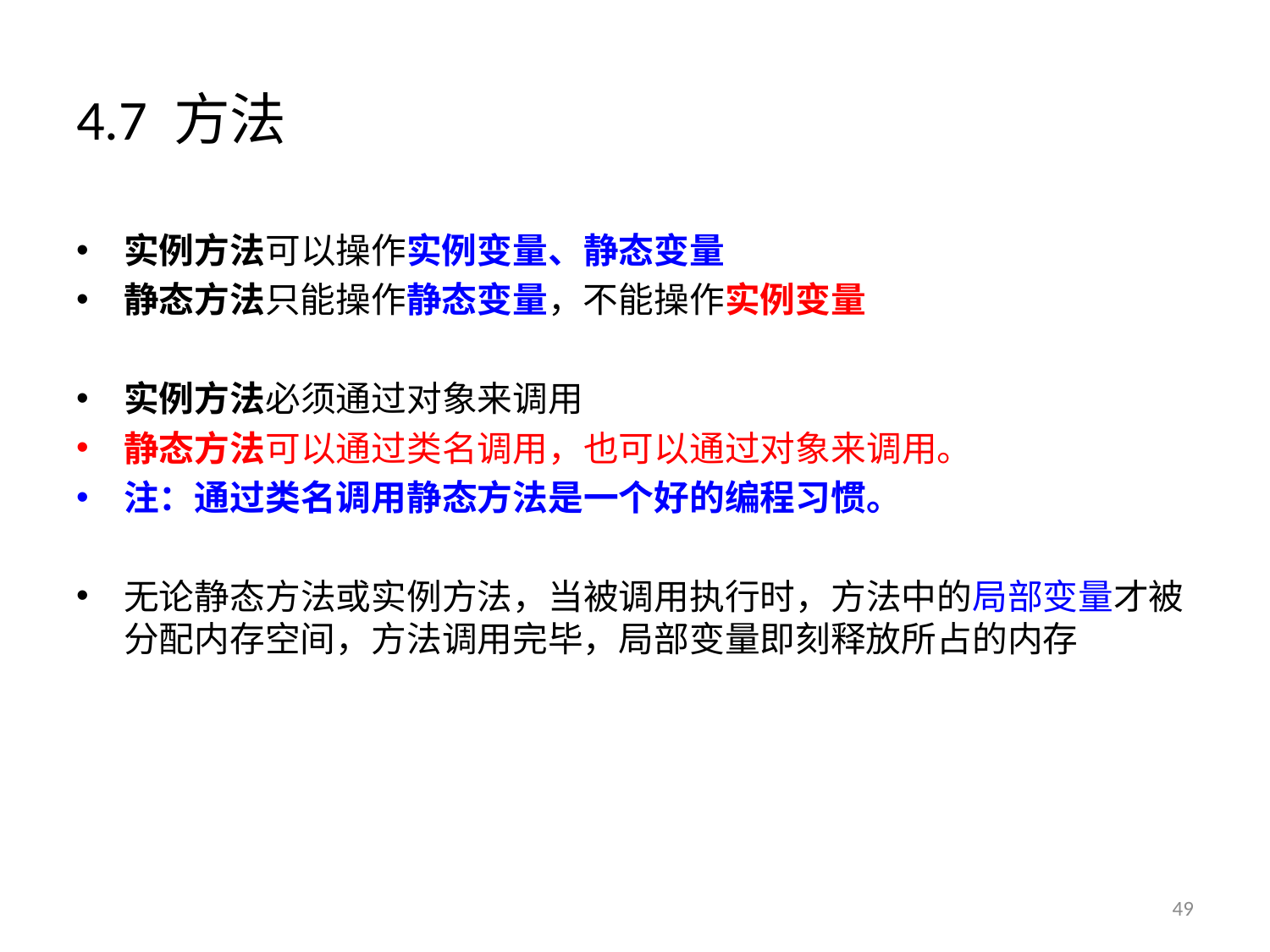

# 4.7 方法
实例方法可以操作实例变量、静态变量
静态方法只能操作静态变量，不能操作实例变量

实例方法必须通过对象来调用
静态方法可以通过类名调用，也可以通过对象来调用。
注：通过类名调用静态方法是一个好的编程习惯。

无论静态方法或实例方法，当被调用执行时，方法中的局部变量才被分配内存空间，方法调用完毕，局部变量即刻释放所占的内存

49